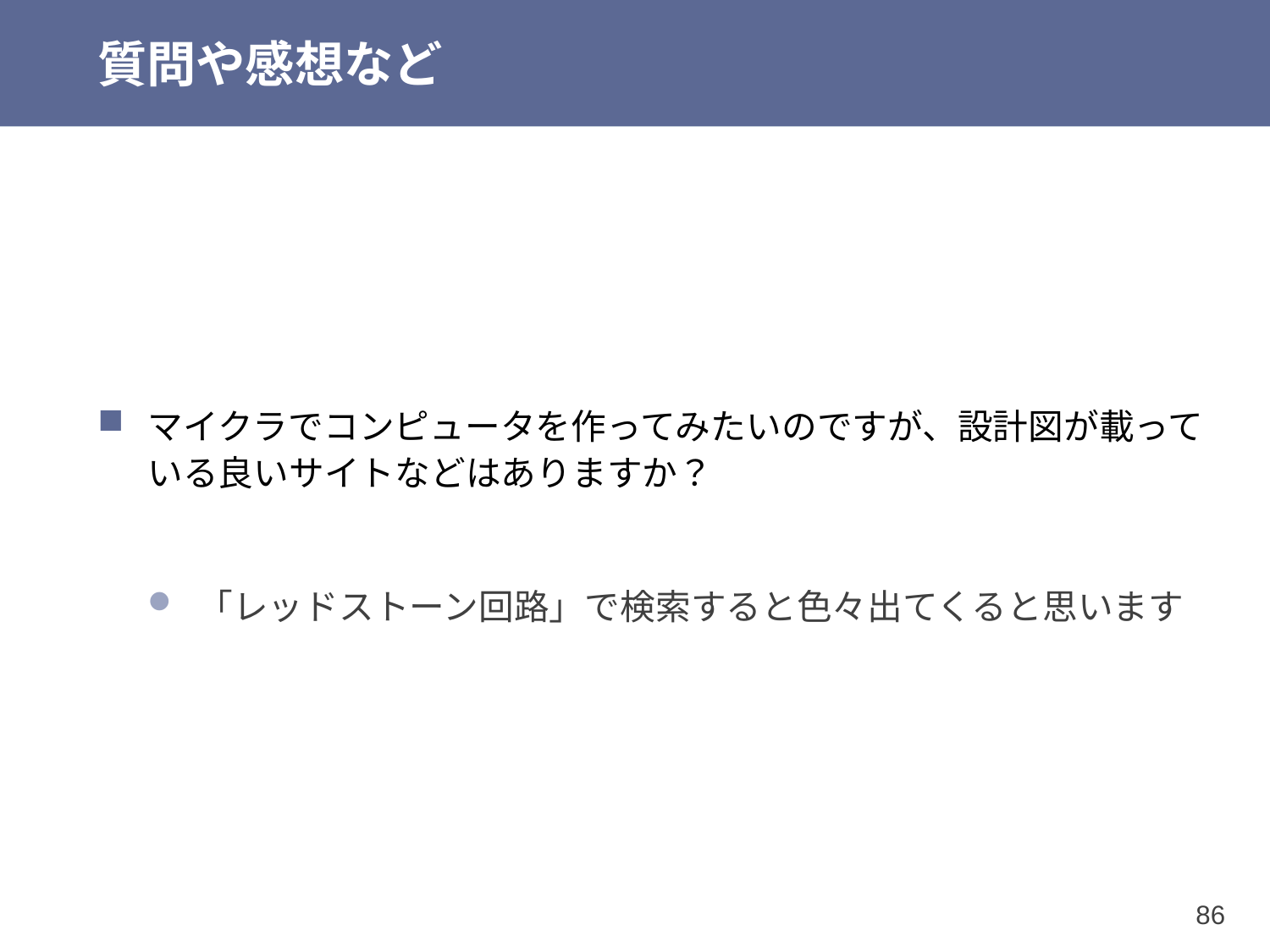

# 質問や感想など
マイクラでコンピュータを作ってみたいのですが、設計図が載っている良いサイトなどはありますか？

「レッドストーン回路」で検索すると色々出てくると思います